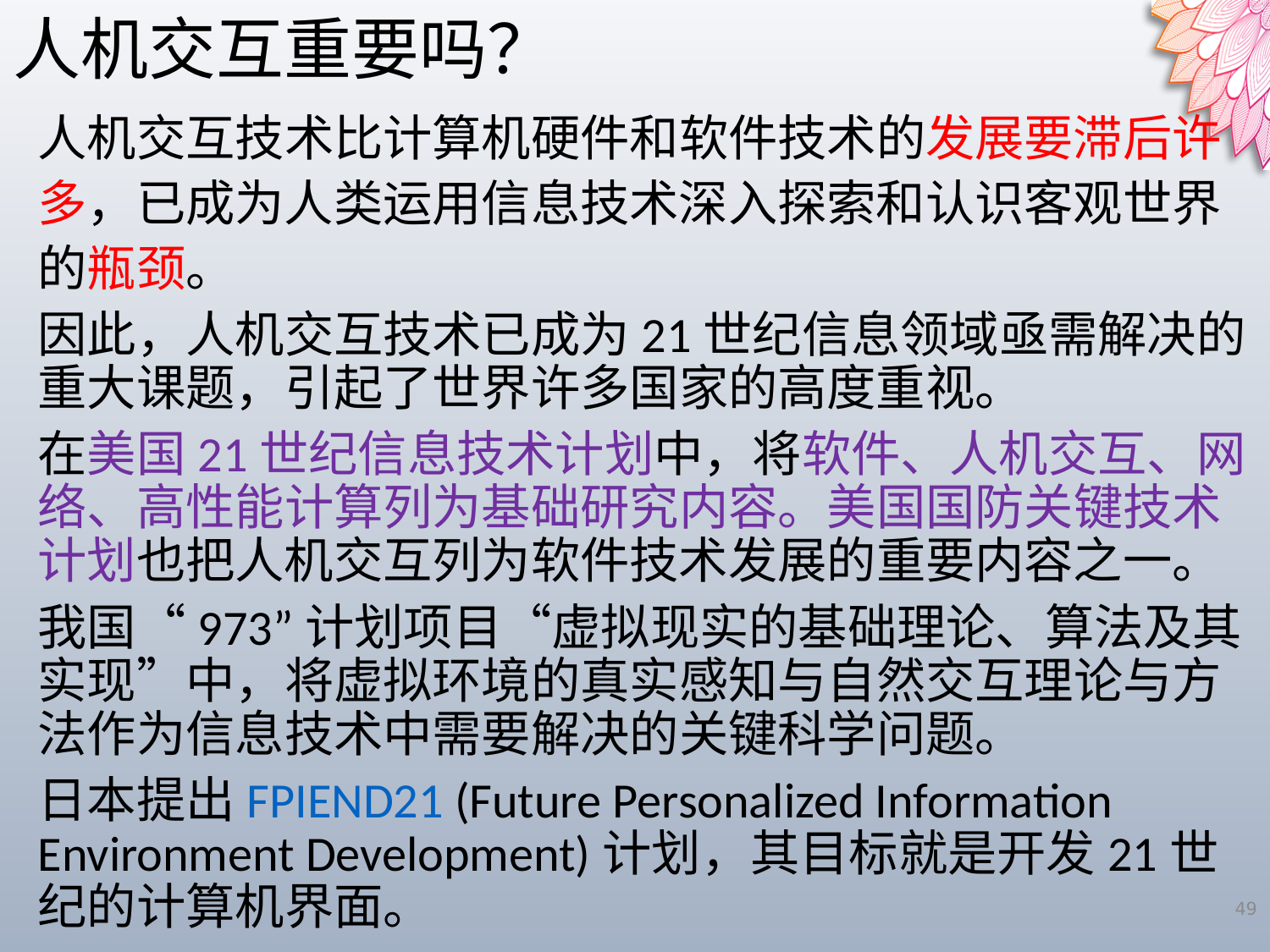

人机交互重要吗？
人机交互技术比计算机硬件和软件技术的发展要滞后许多，已成为人类运用信息技术深入探索和认识客观世界的瓶颈。
因此，人机交互技术已成为21世纪信息领域亟需解决的重大课题，引起了世界许多国家的高度重视。
在美国21世纪信息技术计划中，将软件、人机交互、网络、高性能计算列为基础研究内容。美国国防关键技术计划也把人机交互列为软件技术发展的重要内容之一。
我国“973”计划项目“虚拟现实的基础理论、算法及其实现”中，将虚拟环境的真实感知与自然交互理论与方法作为信息技术中需要解决的关键科学问题。
日本提出FPIEND21 (Future Personalized Information Environment Development)计划，其目标就是开发21世纪的计算机界面。

49